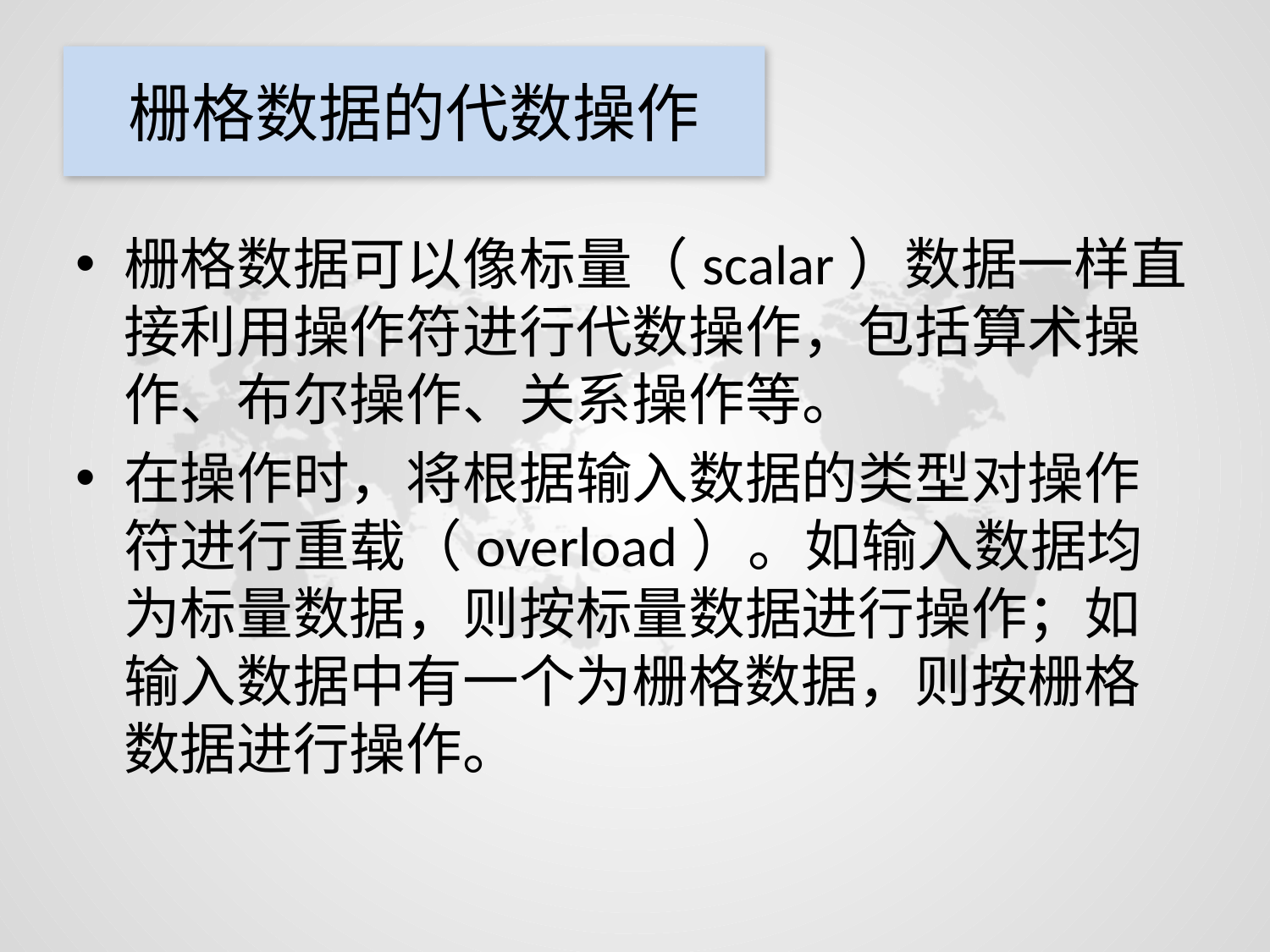

# 栅格数据的代数操作
栅格数据可以像标量（scalar）数据一样直接利用操作符进行代数操作，包括算术操作、布尔操作、关系操作等。
在操作时，将根据输入数据的类型对操作符进行重载（overload）。如输入数据均为标量数据，则按标量数据进行操作；如输入数据中有一个为栅格数据，则按栅格数据进行操作。